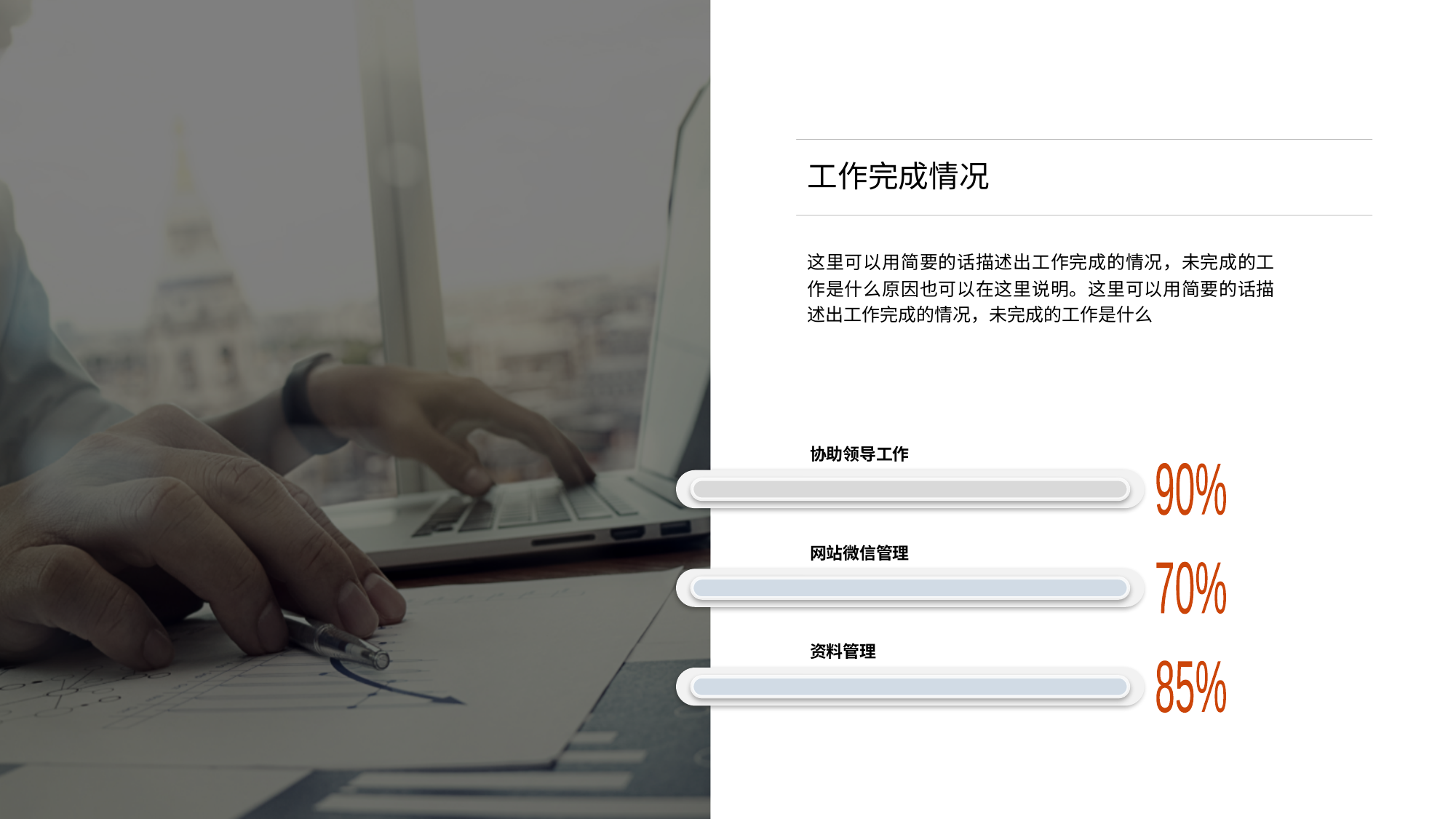

工作完成情况
这里可以用简要的话描述出工作完成的情况，未完成的工作是什么原因也可以在这里说明。这里可以用简要的话描述出工作完成的情况，未完成的工作是什么
协助领导工作
90%

网站微信管理
70%

资料管理
85%